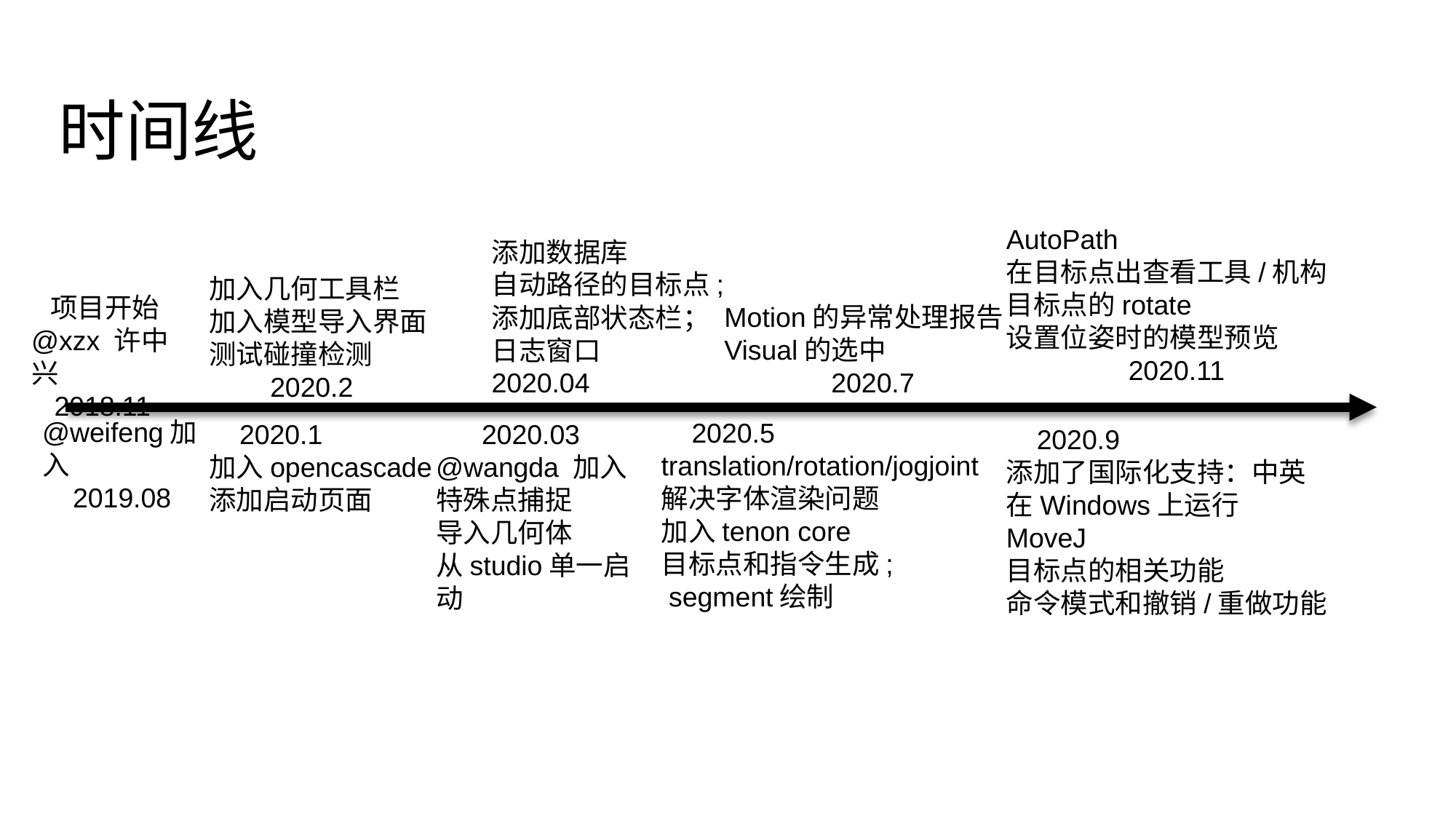

MoveC, NURBS
返回机械原点, 跳转到目标点
路径的显示
重构motion代码; 优化IK解算
2020.06
侧边栏可调节宽度/高度
实现JogReorient
曲线模型功能
动态链接库
清理SDFormat sdf定义文件
2020.10
添加了工具
目标点构形的计算
模型rotate
奇异点检查; conf生成
模型的定位放置
2020.08
# 时间线
AutoPath
在目标点出查看工具/机构
目标点的rotate
设置位姿时的模型预览
                2020.11
正/逆运动学算法实现
开始制作应用界面
OrbitViewController 场景处理;
 模型的加载
              2019上
添加数据库
自动路径的目标点;
添加底部状态栏；
日志窗口
2020.04
加入几何工具栏
加入模型导入界面
测试碰撞检测
        2020.2
  项目开始
@xzx 许中兴
   2018.11
Motion的异常处理报告
Visual的选中
              2020.7
@weifeng加入
    2019.08
    2020.5
translation/rotation/jogjoint
解决字体渲染问题
加入tenon core
目标点和指令生成;
 segment绘制
    2020.1
加入opencascade
添加启动页面
      2020.03
@wangda 加入
特殊点捕捉
导入几何体
从studio单一启动

    2020.9
添加了国际化支持：中英
在Windows上运行
MoveJ
目标点的相关功能
命令模式和撤销/重做功能
    2018
以Qt, Ogre, SDFormat, Ignition, protobuf的基础
形成GUI Client, Controller Master, Physics Server的架构
实现了简单的3D渲染
使用GRPC作为IPC模块
使用自定义sdf element, 工作站的保存/读取
QtWidget -> QtQuick
JogJoint, JogLinear, 示教目标点
                           2019 下